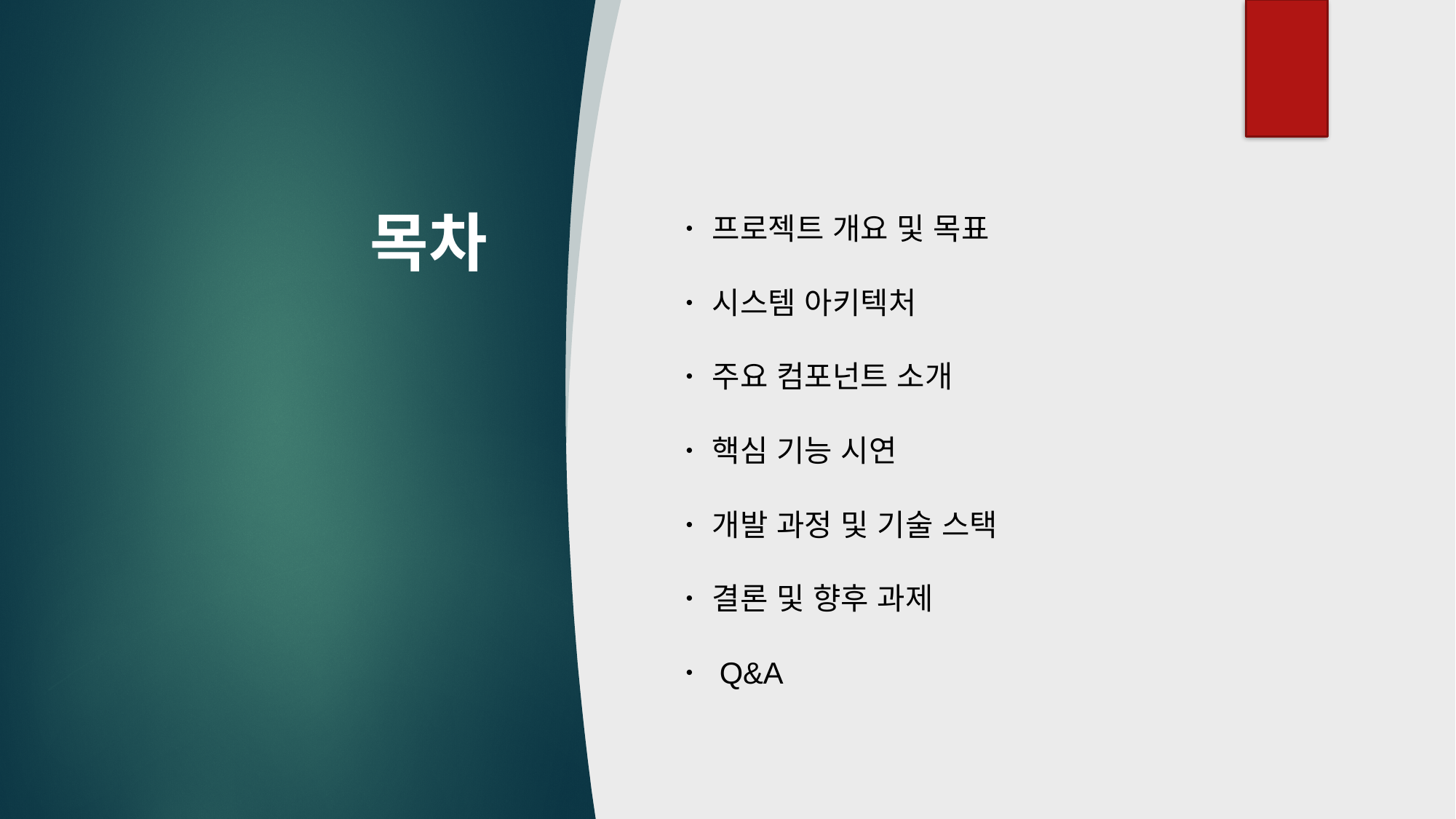

# 목차
ㆍ 프로젝트 개요 및 목표
ㆍ 시스템 아키텍처
ㆍ 주요 컴포넌트 소개
ㆍ 핵심 기능 시연
ㆍ 개발 과정 및 기술 스택
ㆍ 결론 및 향후 과제
ㆍ Q&A